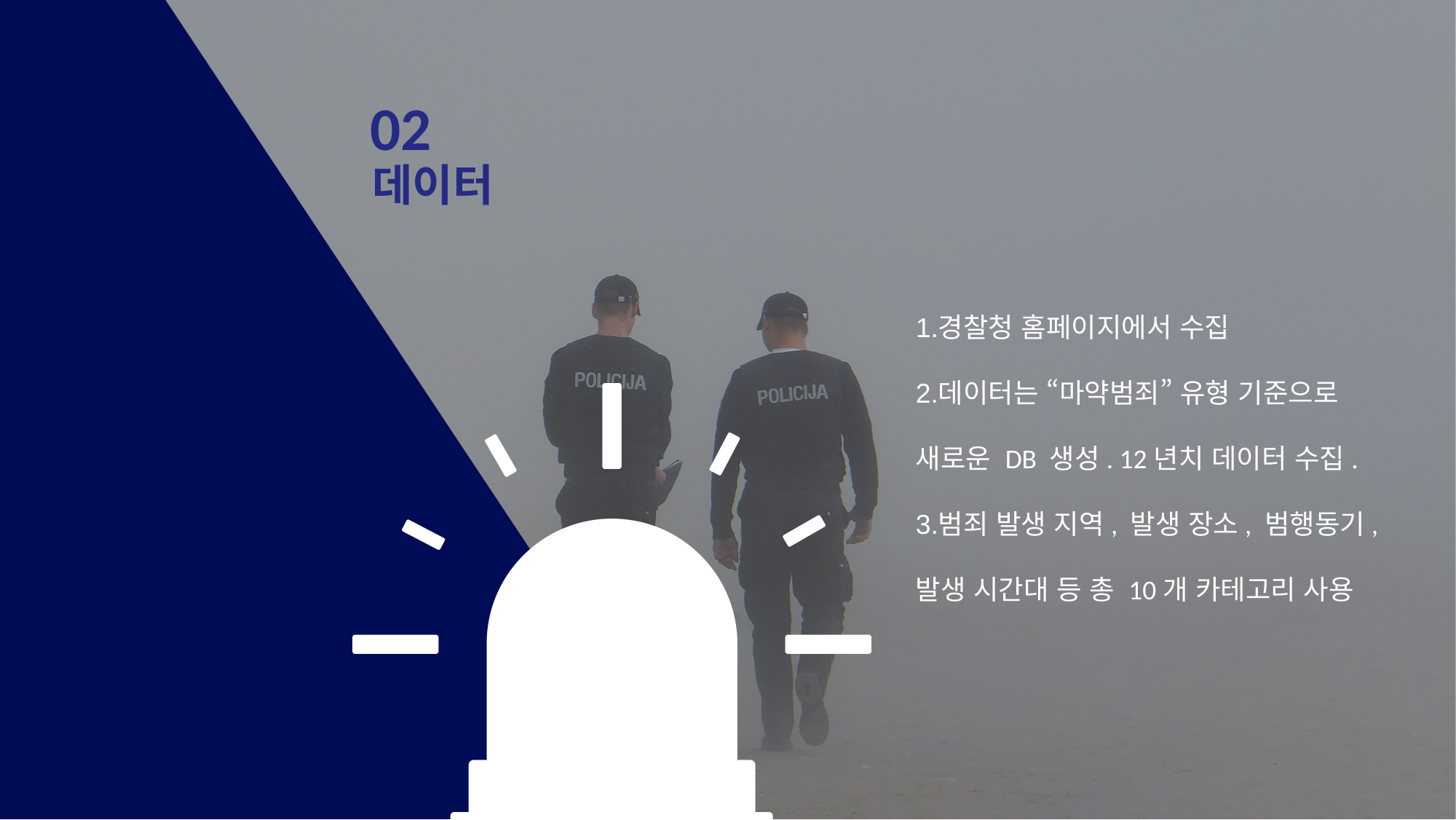

02
데이터
경찰청 홈페이지에서 수집
데이터는 “마약범죄” 유형 기준으로 새로운 DB 생성. 12년치 데이터 수집.
범죄 발생 지역, 발생 장소, 범행동기, 발생 시간대 등 총 10개 카테고리 사용